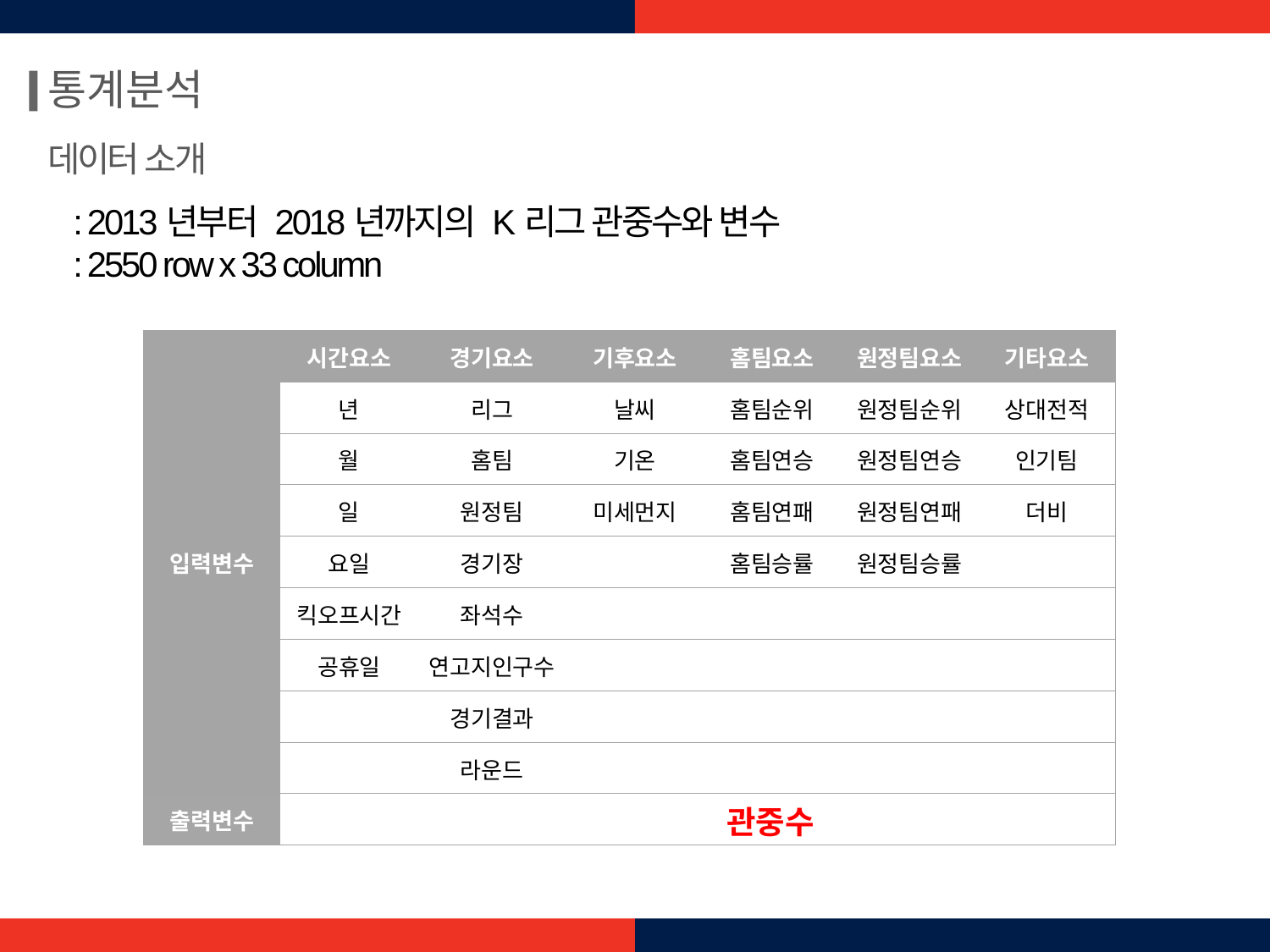

통계분석
데이터 소개
: 2013년부터 2018년까지의 K리그 관중수와 변수
: 2550 row x 33 column
| 입력변수 | 시간요소 | 경기요소 | 기후요소 | 홈팀요소 | 원정팀요소 | 기타요소 |
| --- | --- | --- | --- | --- | --- | --- |
|  | 년 | 리그 | 날씨 | 홈팀순위 | 원정팀순위 | 상대전적 |
|  | 월 | 홈팀 | 기온 | 홈팀연승 | 원정팀연승 | 인기팀 |
|  | 일 | 원정팀 | 미세먼지 | 홈팀연패 | 원정팀연패 | 더비 |
|  | 요일 | 경기장 |  | 홈팀승률 | 원정팀승률 |  |
|  | 킥오프시간 | 좌석수 |  |  |  |  |
|  | 공휴일 | 연고지인구수 |  |  |  |  |
|  |  | 경기결과 |  |  |  |  |
|  |  | 라운드 |  |  |  |  |
| 출력변수 | 관중수 |  |  |  |  |  |